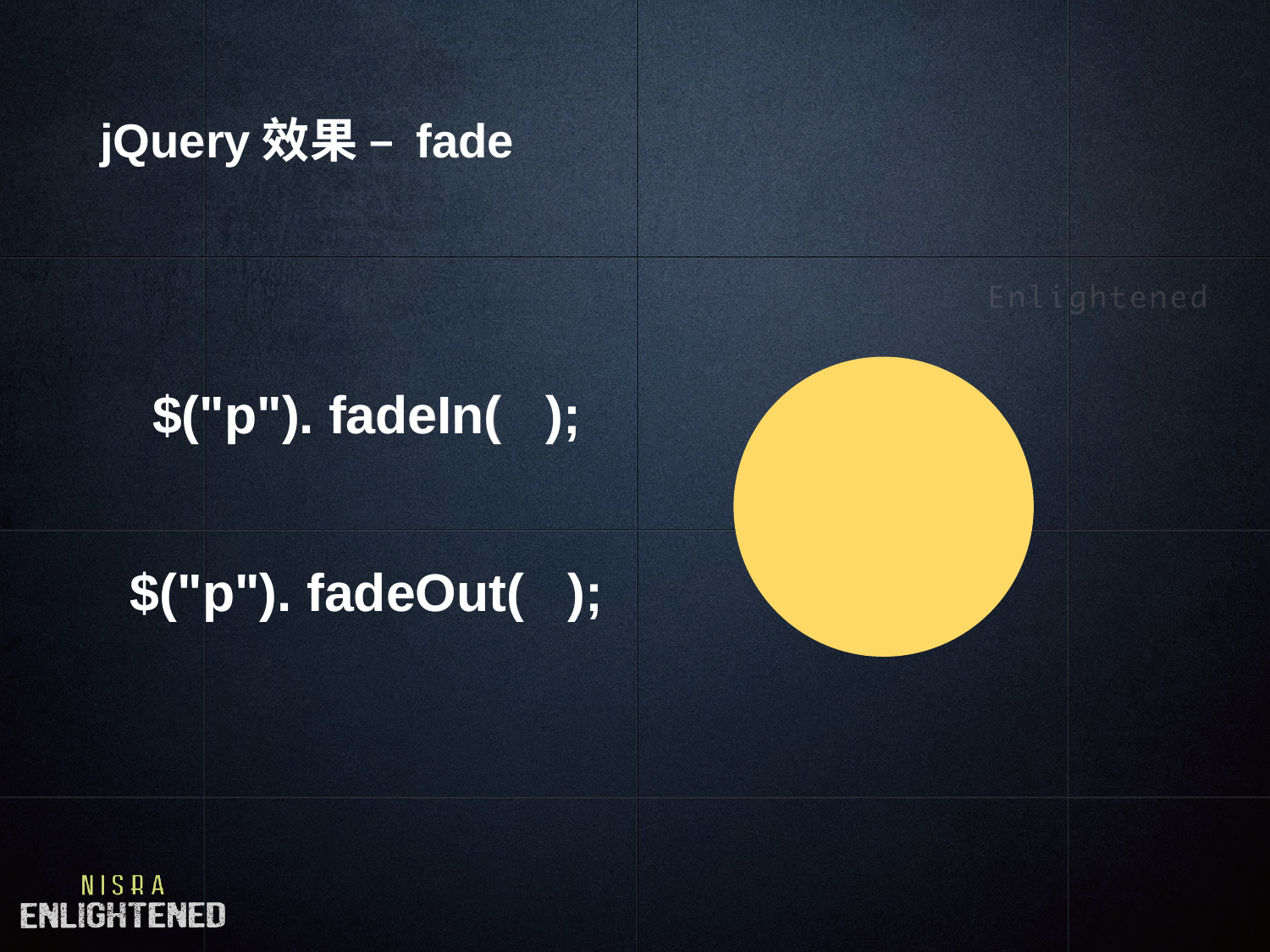

# jQuery效果 – fade

$("p"). fadeIn(   );
$("p"). fadeIn(   );
$("p"). fadeOut(   );
$("p"). fadeOut(   );